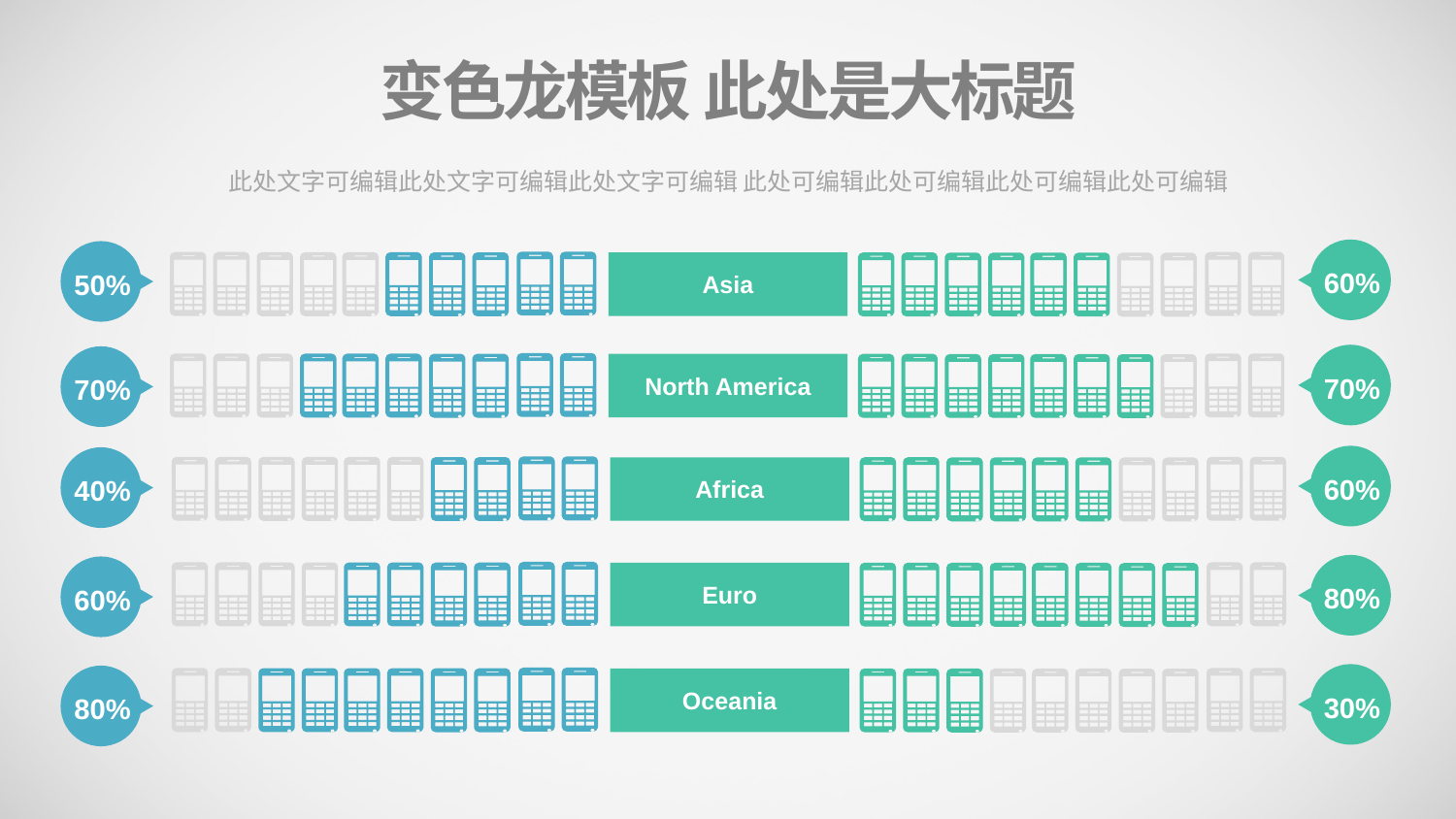

变色龙模板 此处是大标题
此处文字可编辑此处文字可编辑此处文字可编辑 此处可编辑此处可编辑此处可编辑此处可编辑

Asia

60%
50%

North America

70%
70%

Africa

60%
40%

Euro

80%
60%

Oceania

30%
80%